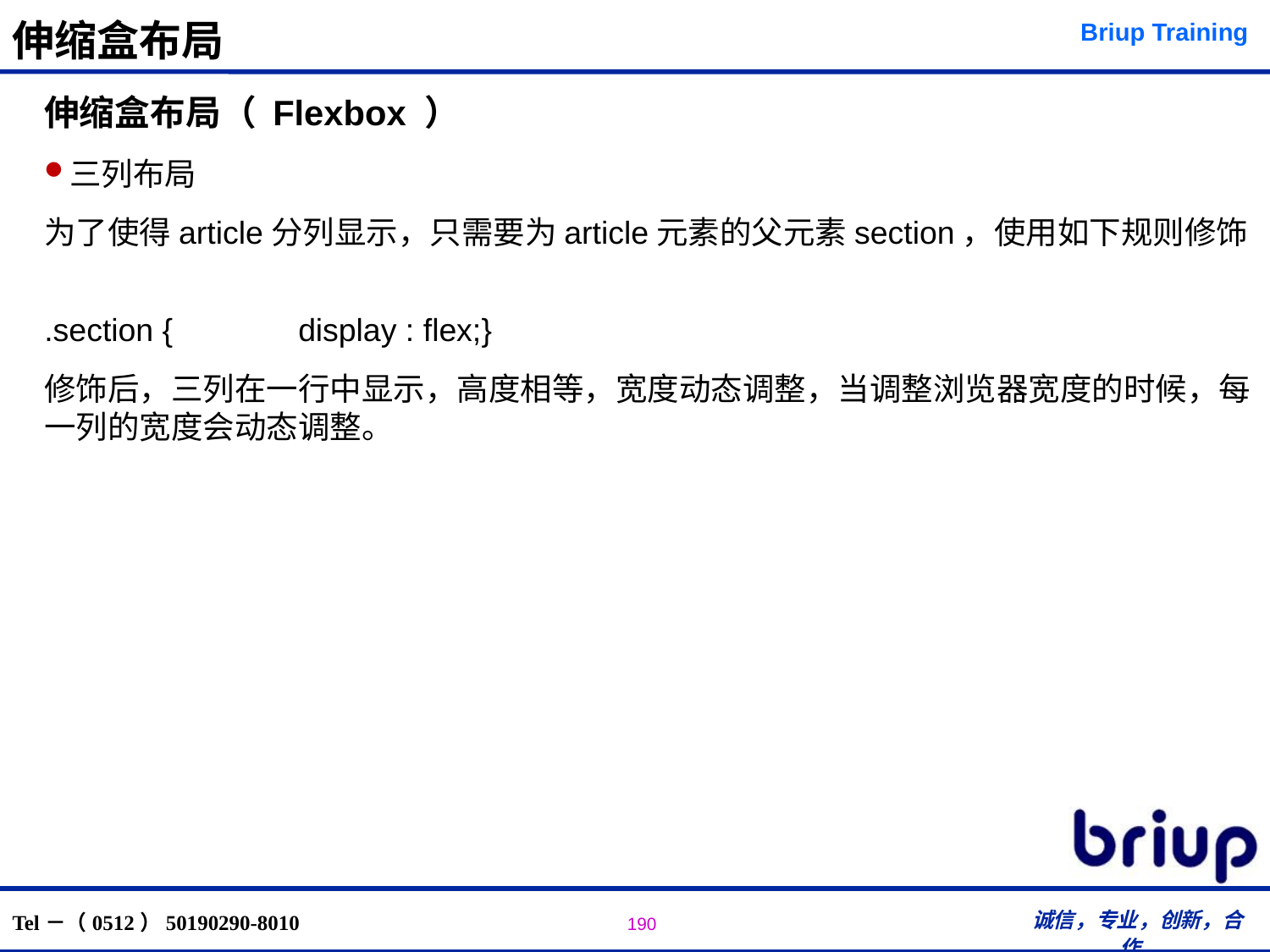

# 伸缩盒布局
伸缩盒布局（ Flexbox ）
三列布局
为了使得article分列显示，只需要为article元素的父元素section，使用如下规则修饰
.section {	display : flex;}
修饰后，三列在一行中显示，高度相等，宽度动态调整，当调整浏览器宽度的时候，每一列的宽度会动态调整。